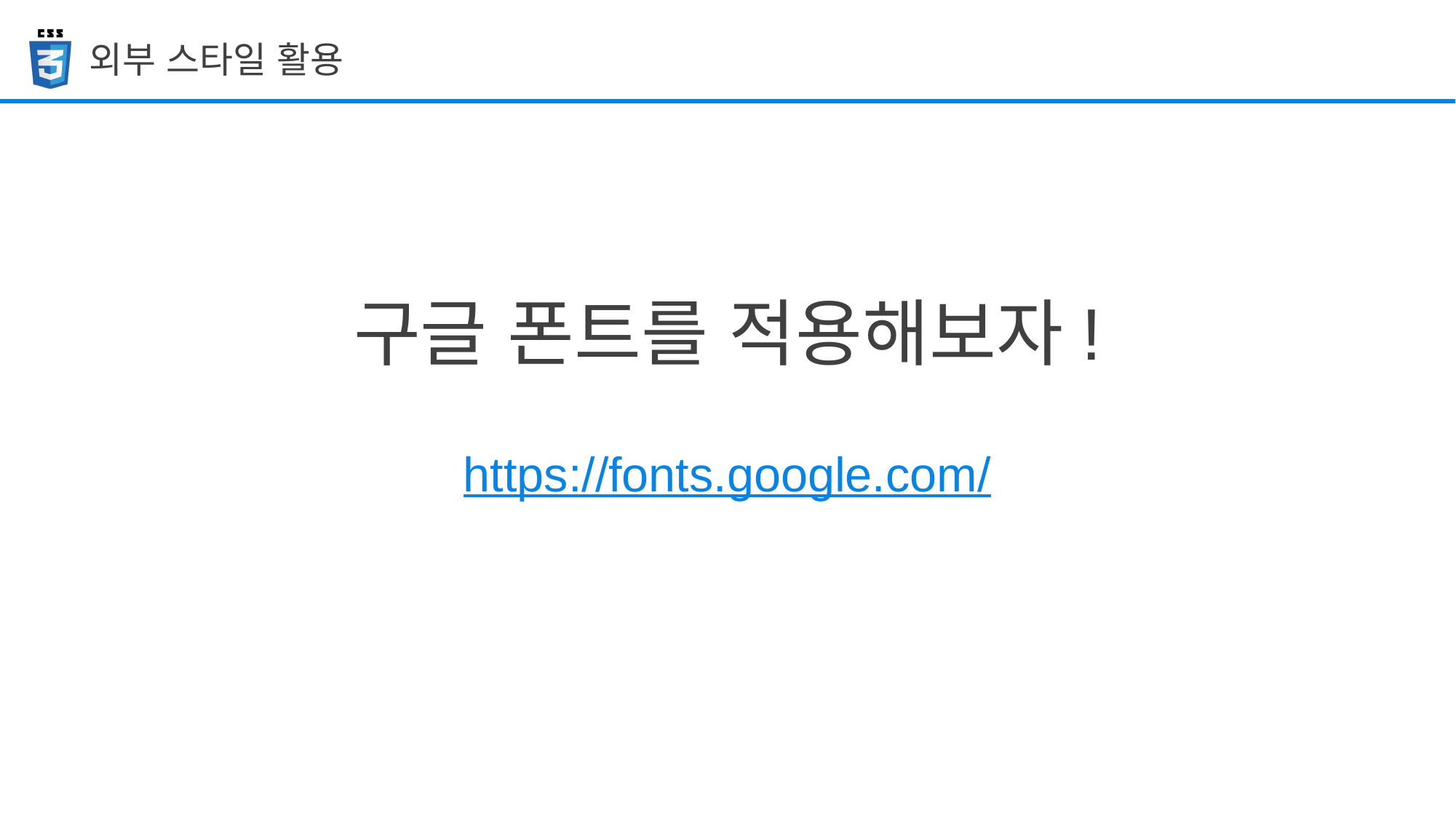

외부 스타일 활용
구글 폰트를 적용해보자!
https://fonts.google.com/